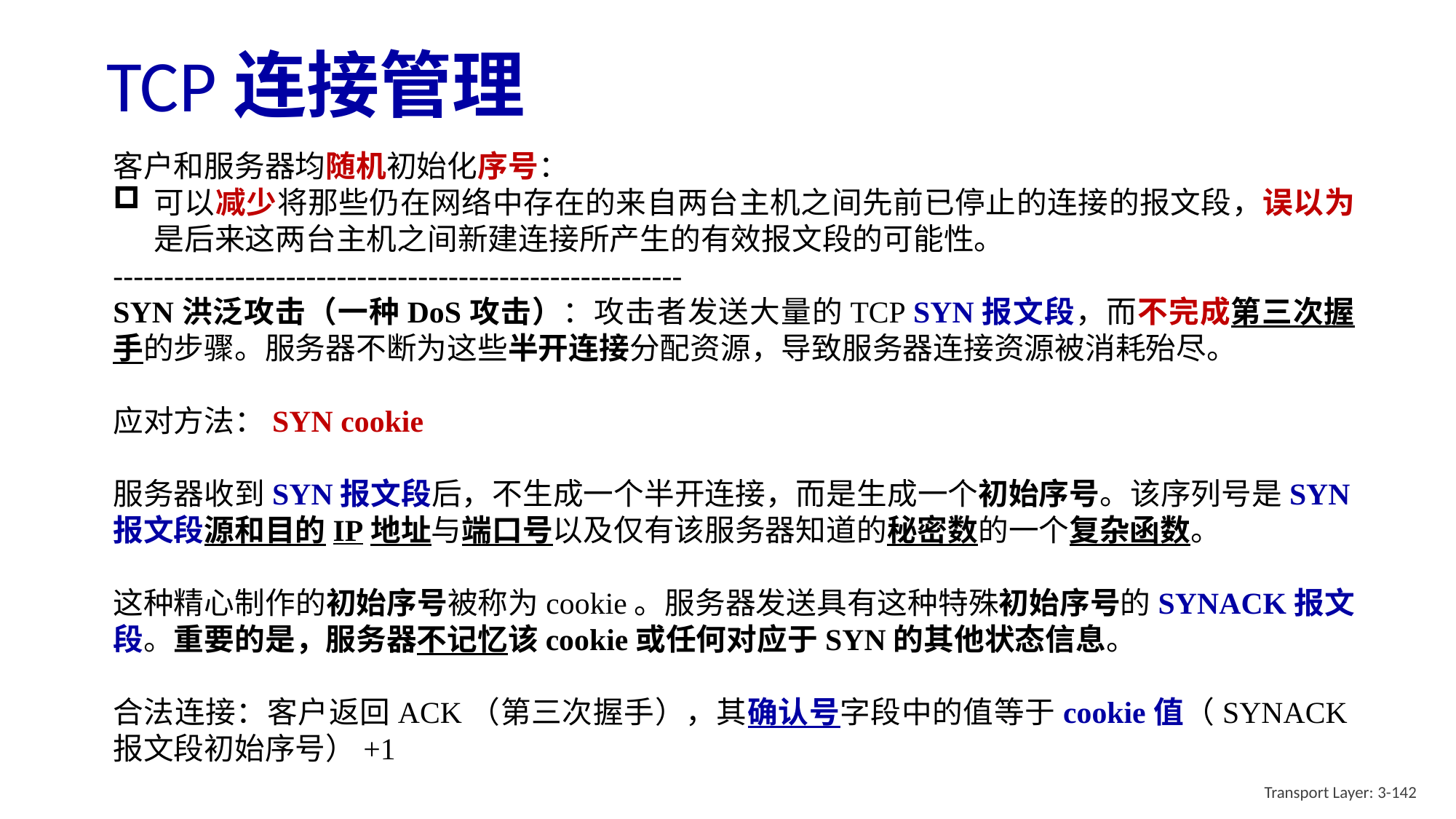

# TCP连接管理
客户和服务器均随机初始化序号：
可以减少将那些仍在网络中存在的来自两台主机之间先前已停止的连接的报文段，误以为是后来这两台主机之间新建连接所产生的有效报文段的可能性。
--------------------------------------------------------
SYN洪泛攻击（一种DoS攻击）：攻击者发送大量的TCP SYN报文段，而不完成第三次握手的步骤。服务器不断为这些半开连接分配资源，导致服务器连接资源被消耗殆尽。

应对方法：SYN cookie

服务器收到SYN报文段后，不生成一个半开连接，而是生成一个初始序号。该序列号是SYN报文段源和目的IP地址与端口号以及仅有该服务器知道的秘密数的一个复杂函数。

这种精心制作的初始序号被称为cookie。服务器发送具有这种特殊初始序号的SYNACK报文段。重要的是，服务器不记忆该cookie或任何对应于SYN的其他状态信息。

合法连接：客户返回ACK（第三次握手），其确认号字段中的值等于cookie值（SYNACK报文段初始序号）+1
Transport Layer: 3-142